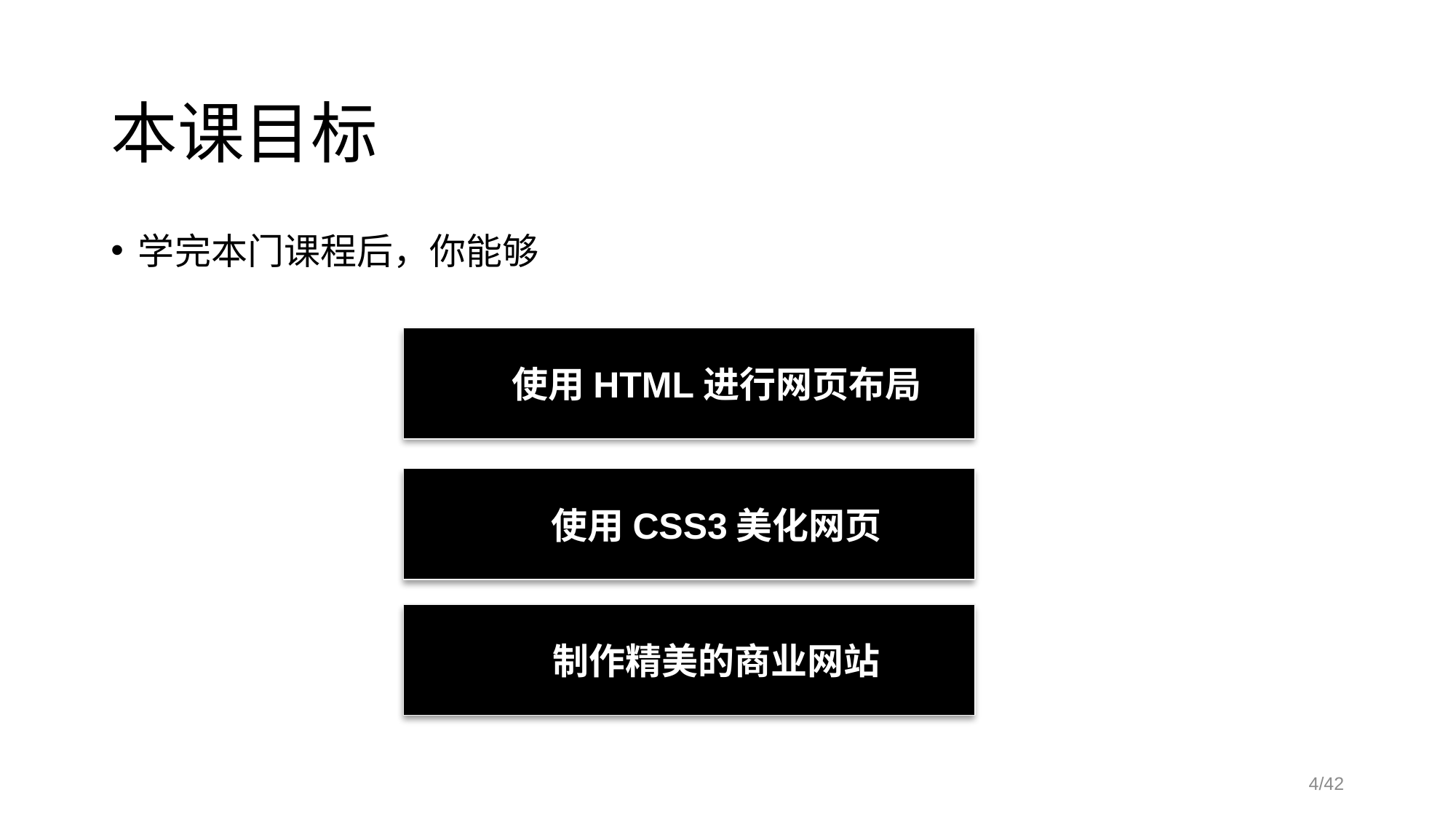

# 本课目标
学完本门课程后，你能够
使用HTML进行网页布局
使用CSS3美化网页
制作精美的商业网站
4/42